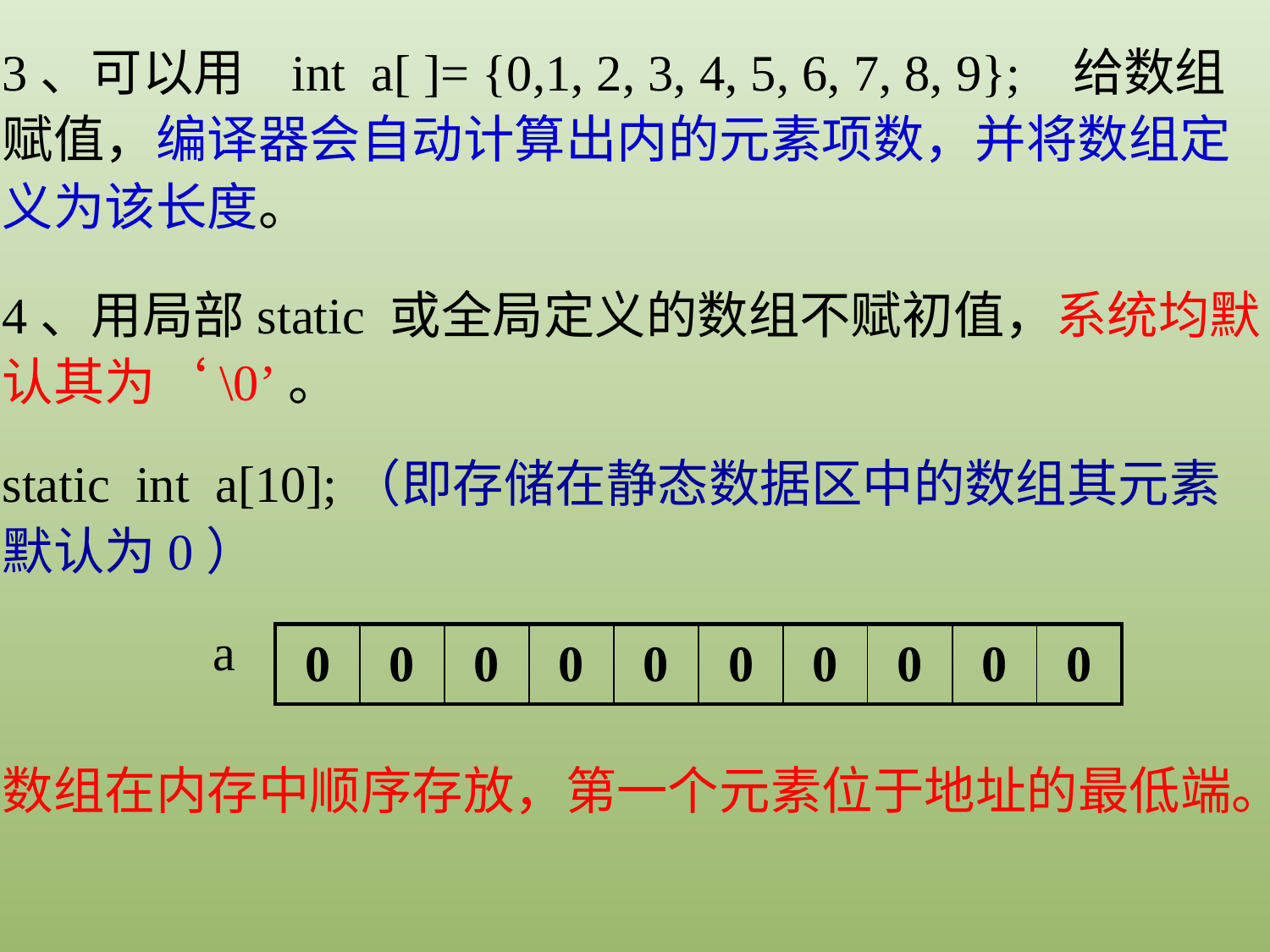

3、可以用   int  a[ ]= {0,1, 2, 3, 4, 5, 6, 7, 8, 9};   给数组赋值，编译器会自动计算出内的元素项数，并将数组定义为该长度。
4、用局部static 或全局定义的数组不赋初值，系统均默认其为‘\0’。
static  int  a[10];（即存储在静态数据区中的数组其元素默认为0）
a
| 0 | 0 | 0 | 0 | 0 | 0 | 0 | 0 | 0 | 0 |
| --- | --- | --- | --- | --- | --- | --- | --- | --- | --- |
数组在内存中顺序存放，第一个元素位于地址的最低端。
295